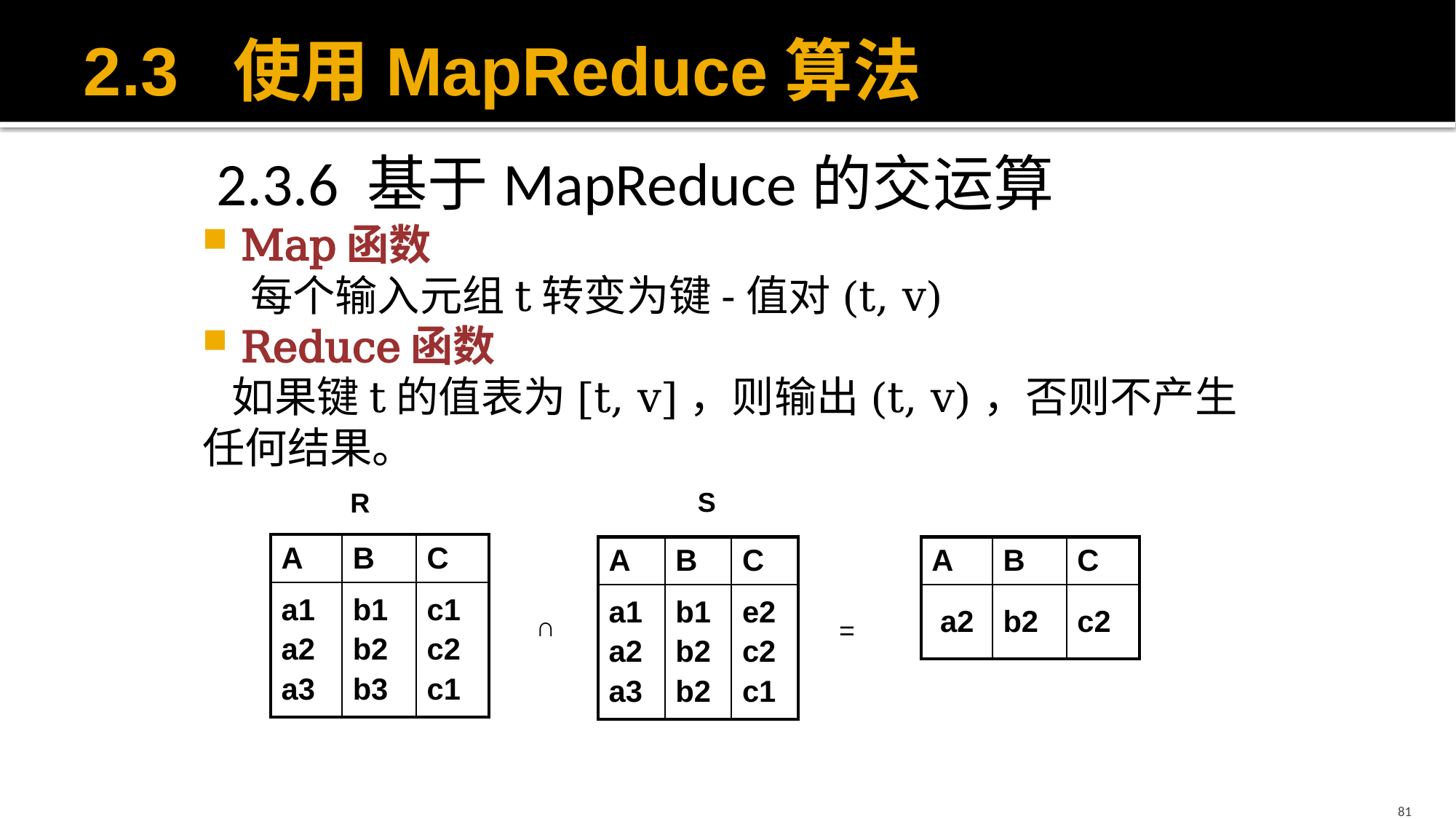

# 2.3  使用MapReduce算法
 2.3.6 基于MapReduce的交运算
Map函数
 每个输入元组t转变为键-值对(t, v)
Reduce函数
  如果键t的值表为[t, v]，则输出(t, v)，否则不产生任何结果。
S
R

| A | B | C |
| --- | --- | --- |
| a1 a2 a3 | b1 b2 b3 | c1 c2 c1 |
| A | B | C |
| --- | --- | --- |
| a2 | b2 | c2 |
| A | B | C |
| --- | --- | --- |
| a1 a2 a3 | b1 b2 b2 | e2 c2 c1 |
∩
=
81